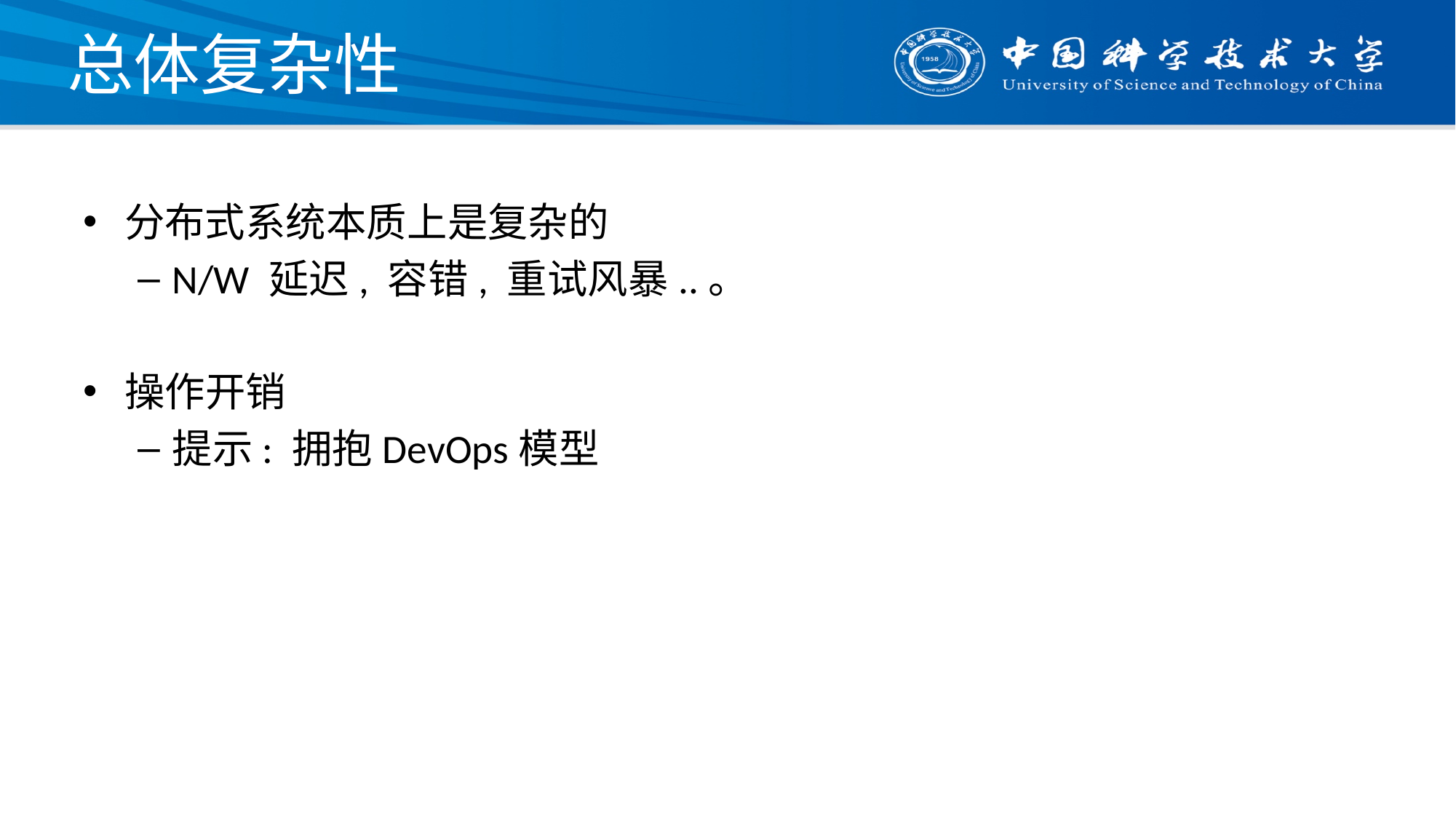

# 总体复杂性
分布式系统本质上是复杂的
N/W 延迟, 容错, 重试风暴..。

操作开销
提示: 拥抱DevOps模型